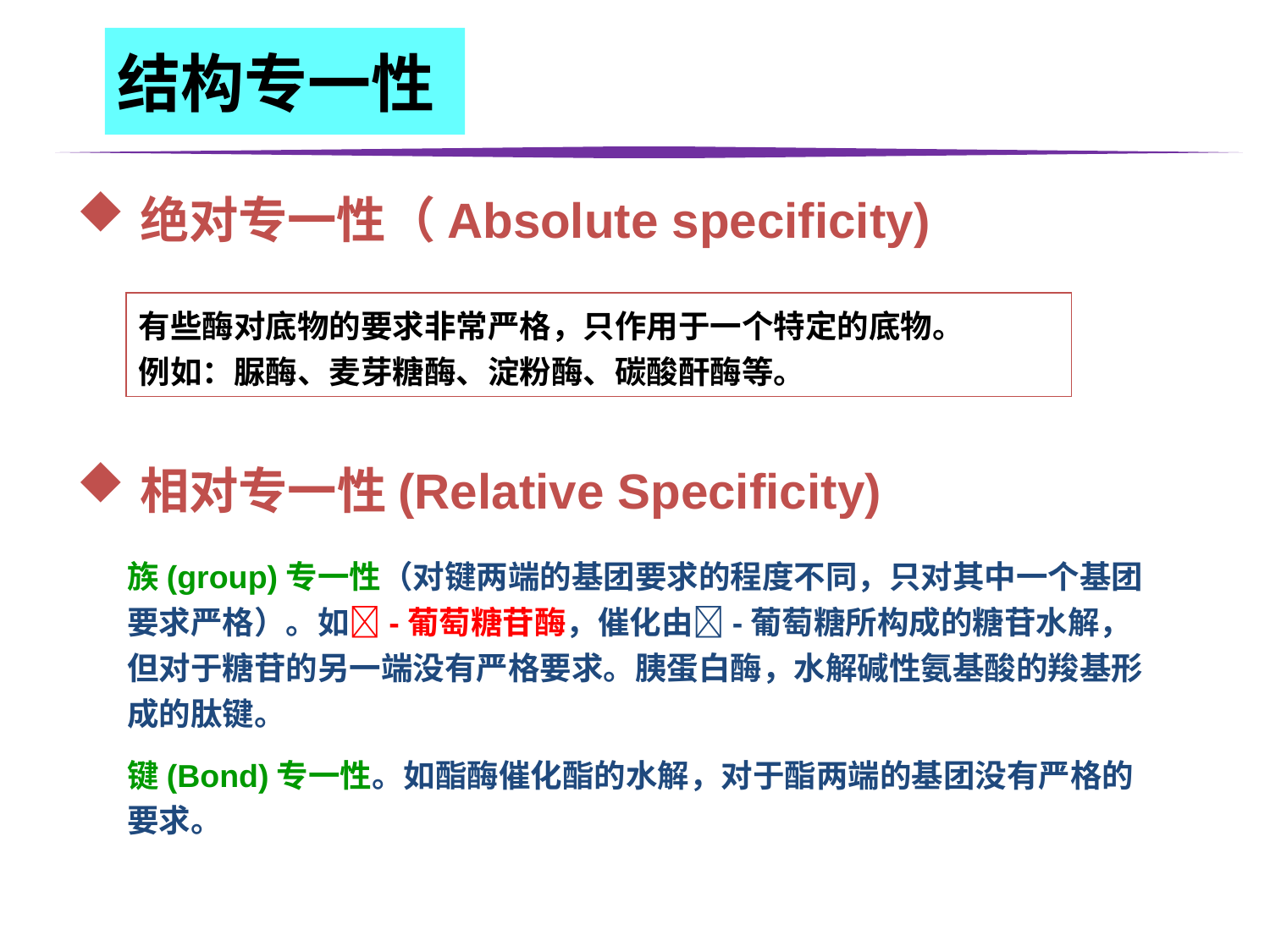

结构专一性
绝对专一性（Absolute specificity)
有些酶对底物的要求非常严格，只作用于一个特定的底物。
例如：脲酶、麦芽糖酶、淀粉酶、碳酸酐酶等。
# 相对专一性(Relative Specificity)
族(group)专一性（对键两端的基团要求的程度不同，只对其中一个基团要求严格）。如β-葡萄糖苷酶，催化由β-葡萄糖所构成的糖苷水解，但对于糖苷的另一端没有严格要求。胰蛋白酶，水解碱性氨基酸的羧基形成的肽键。
键(Bond)专一性。如酯酶催化酯的水解，对于酯两端的基团没有严格的要求。